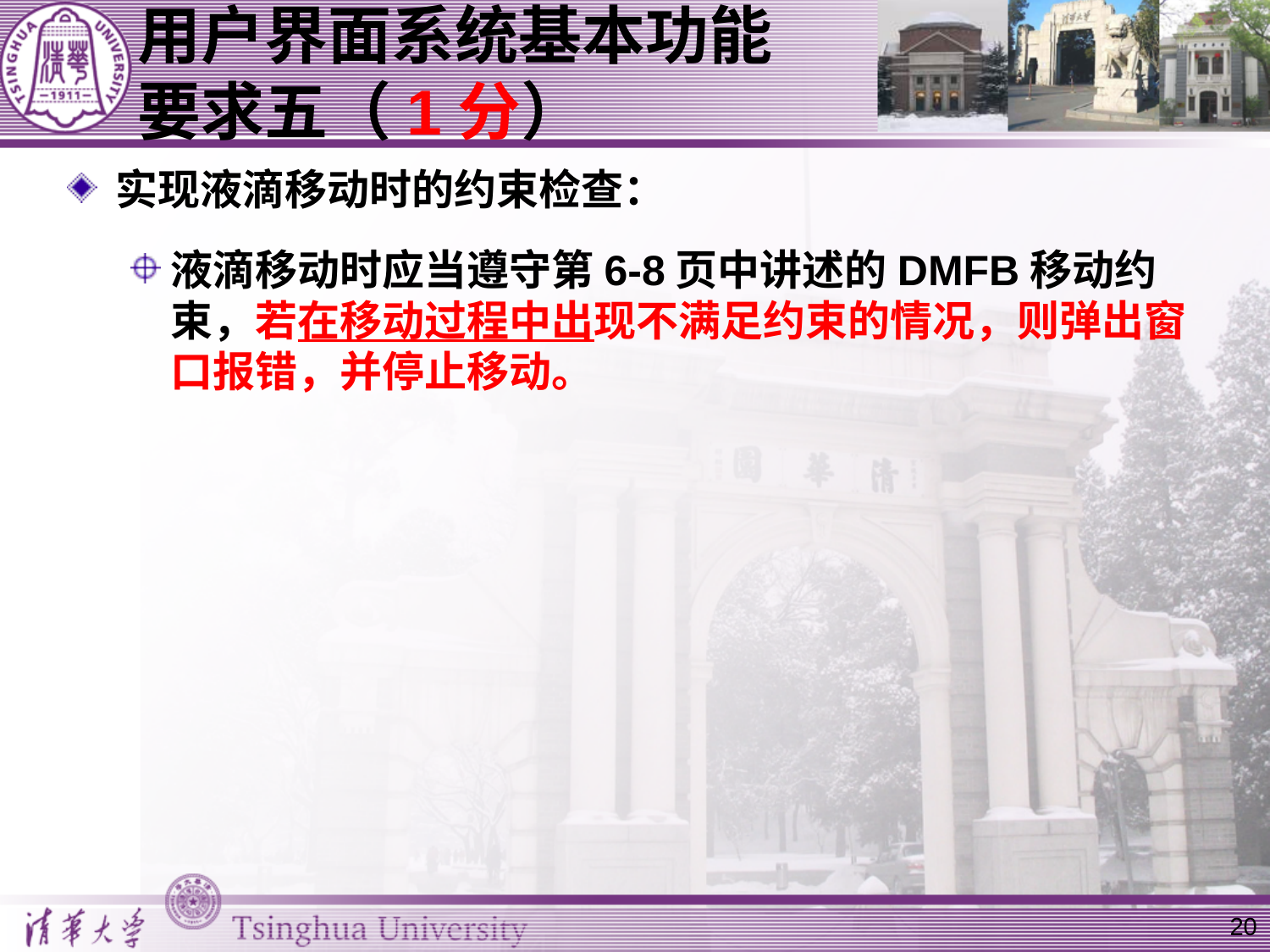

# 用户界面系统基本功能要求五（1分）
实现液滴移动时的约束检查：
液滴移动时应当遵守第6-8页中讲述的DMFB移动约束，若在移动过程中出现不满足约束的情况，则弹出窗口报错，并停止移动。

20